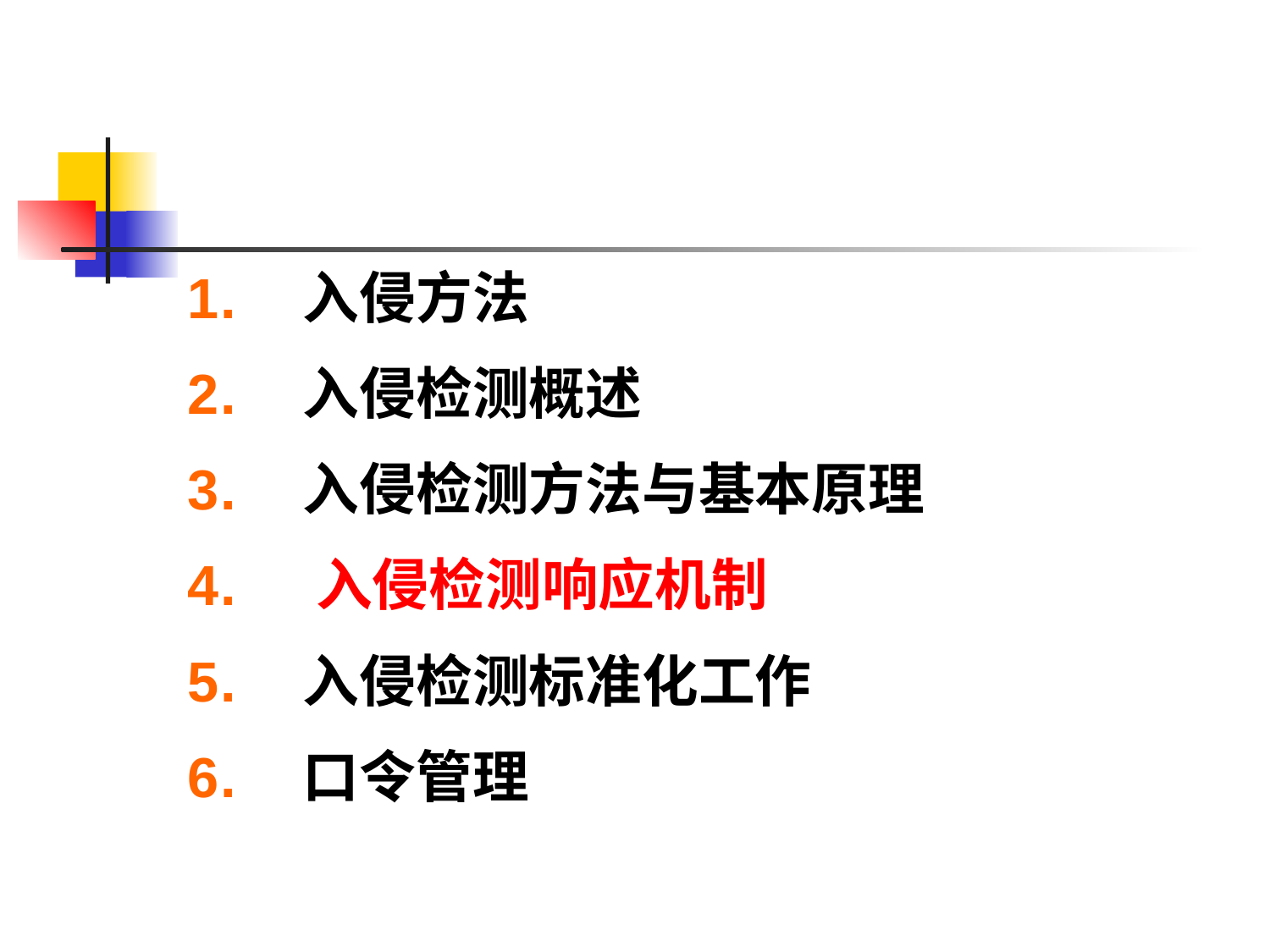

入侵方法
   入侵检测概述
   入侵检测方法与基本原理
    入侵检测响应机制
   入侵检测标准化工作
   口令管理